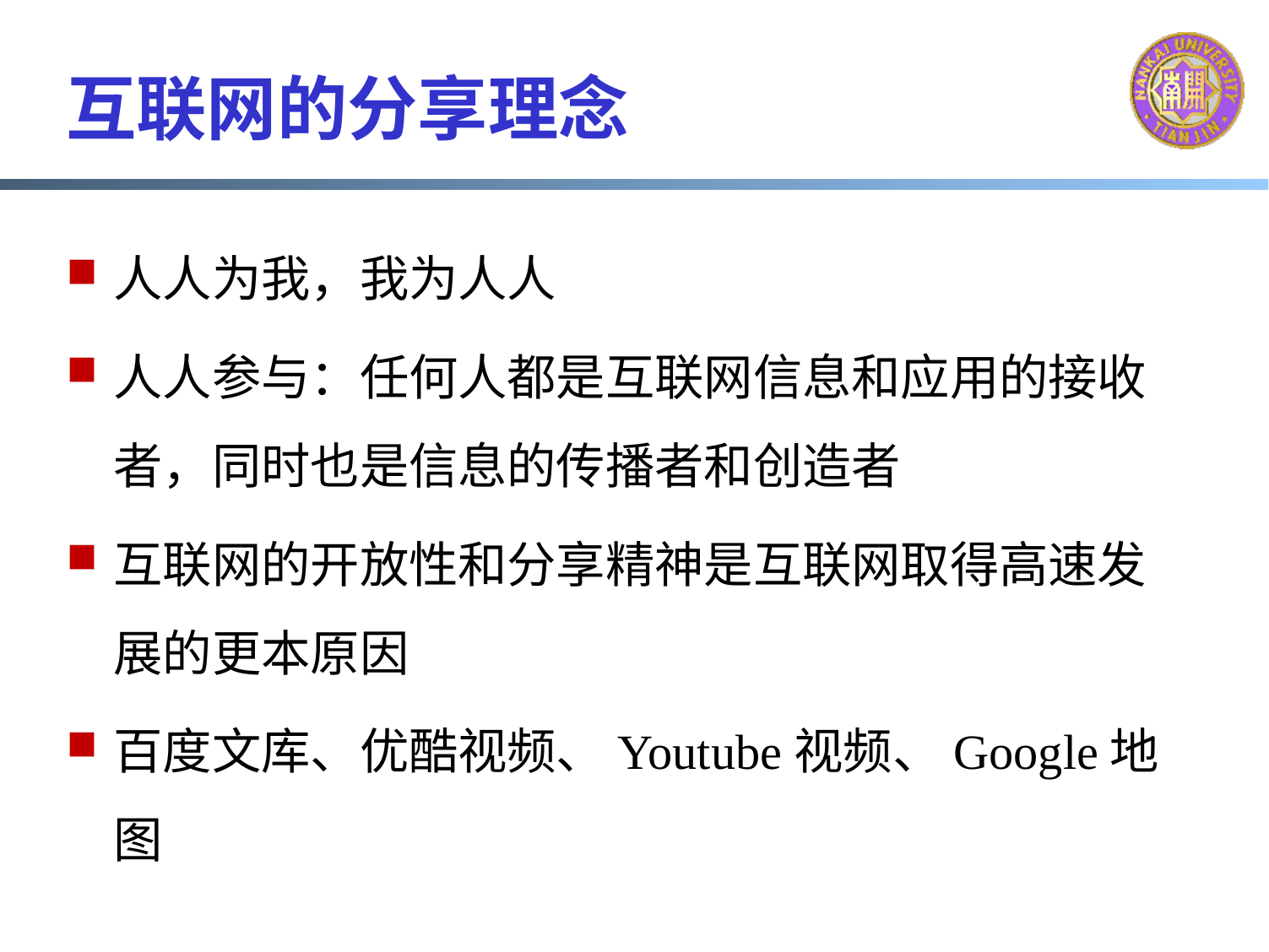

# 互联网的分享理念
人人为我，我为人人
人人参与：任何人都是互联网信息和应用的接收者，同时也是信息的传播者和创造者
互联网的开放性和分享精神是互联网取得高速发展的更本原因
百度文库、优酷视频、Youtube视频、Google地图